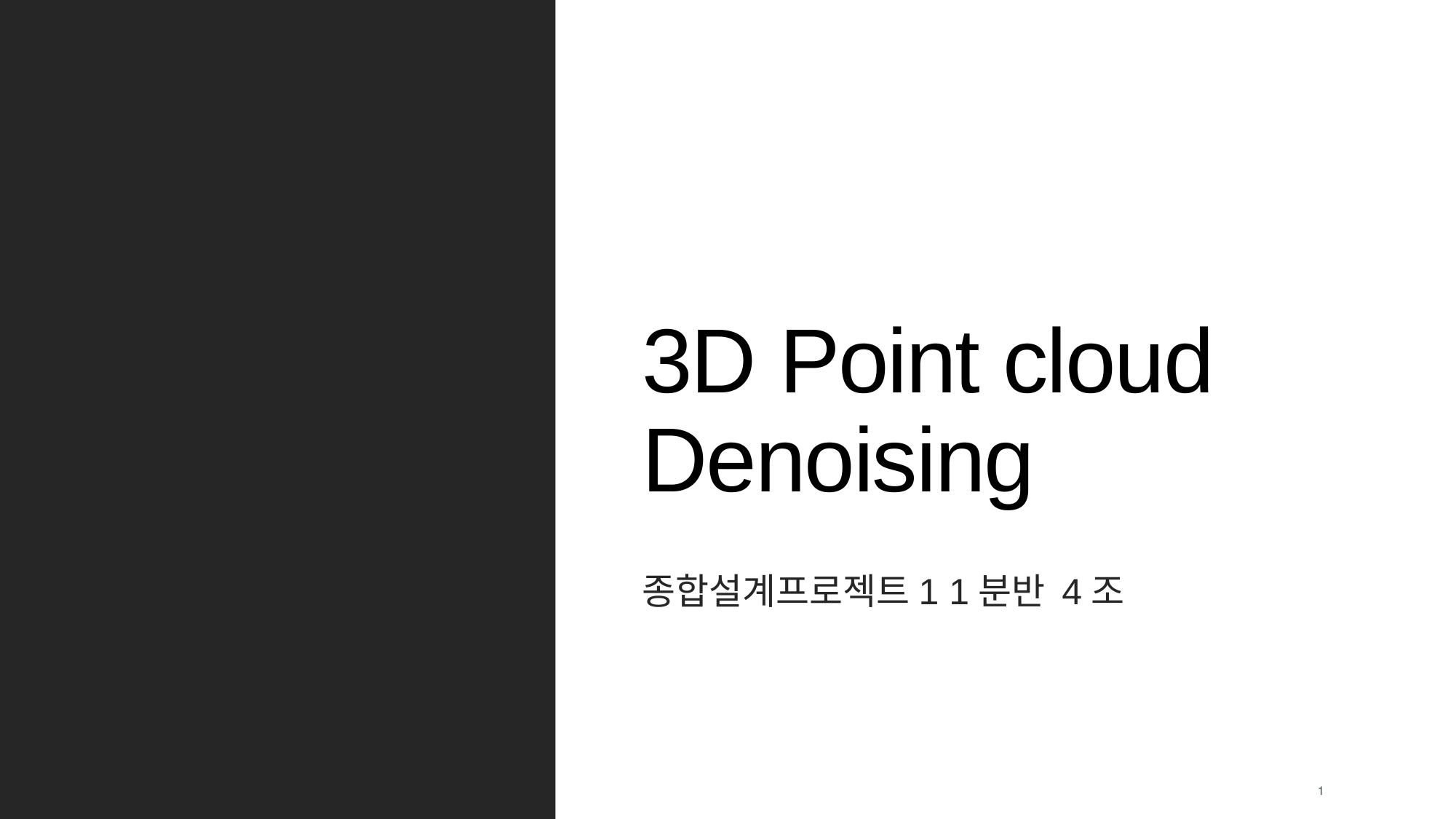

3D Point cloud
Denoising
종합설계프로젝트1 1분반 4조
1